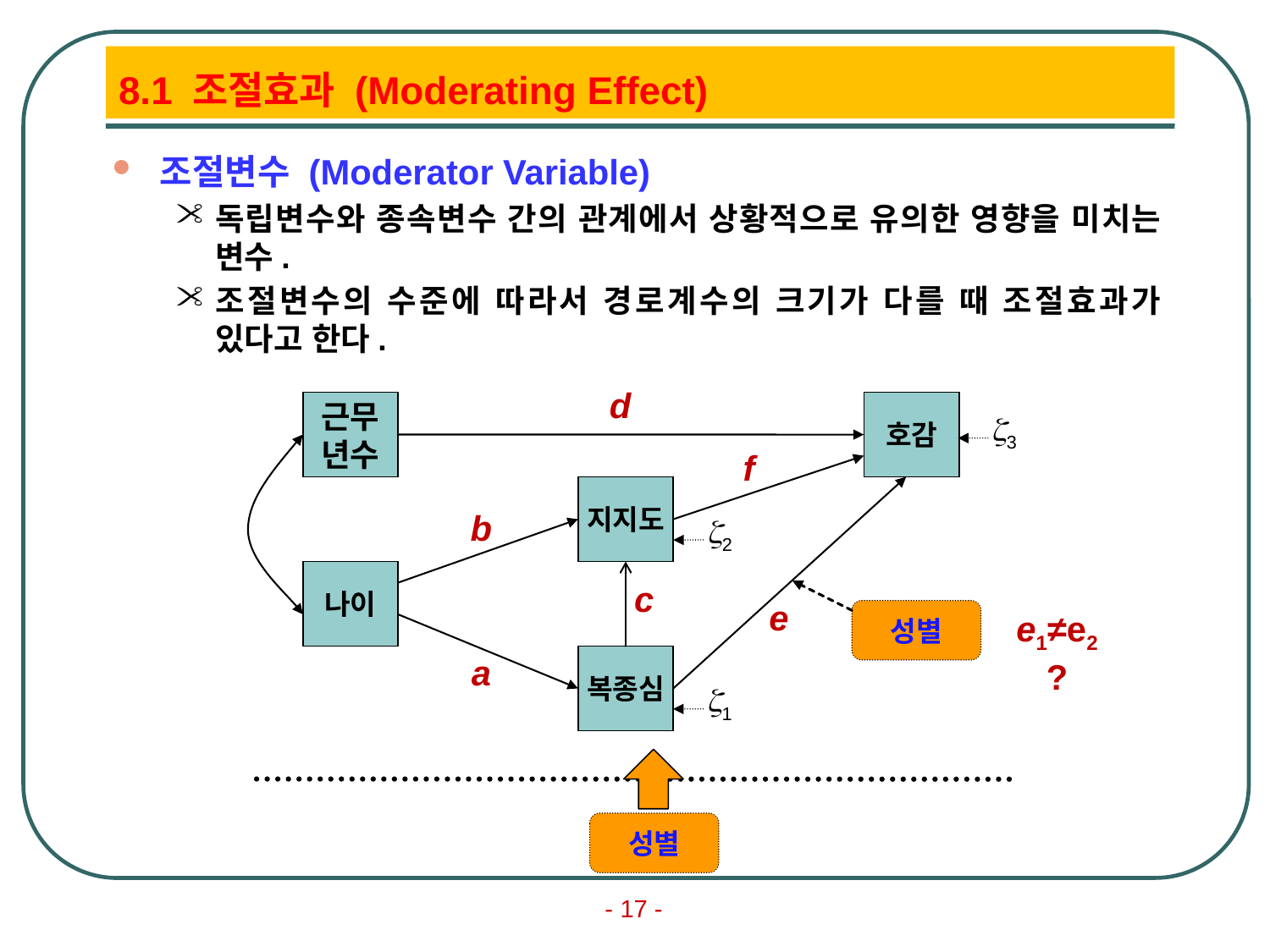

# 8.1 조절효과 (Moderating Effect)
조절변수 (Moderator Variable)
독립변수와 종속변수 간의 관계에서 상황적으로 유의한 영향을 미치는 변수.
조절변수의 수준에 따라서 경로계수의 크기가 다를 때 조절효과가 있다고 한다.

d
근무
년수
호감
ζ3

f

지지도

b
ζ2

나이
c
e
e1≠e2 ?
성별

a
복종심
ζ1

성별
- 17 -